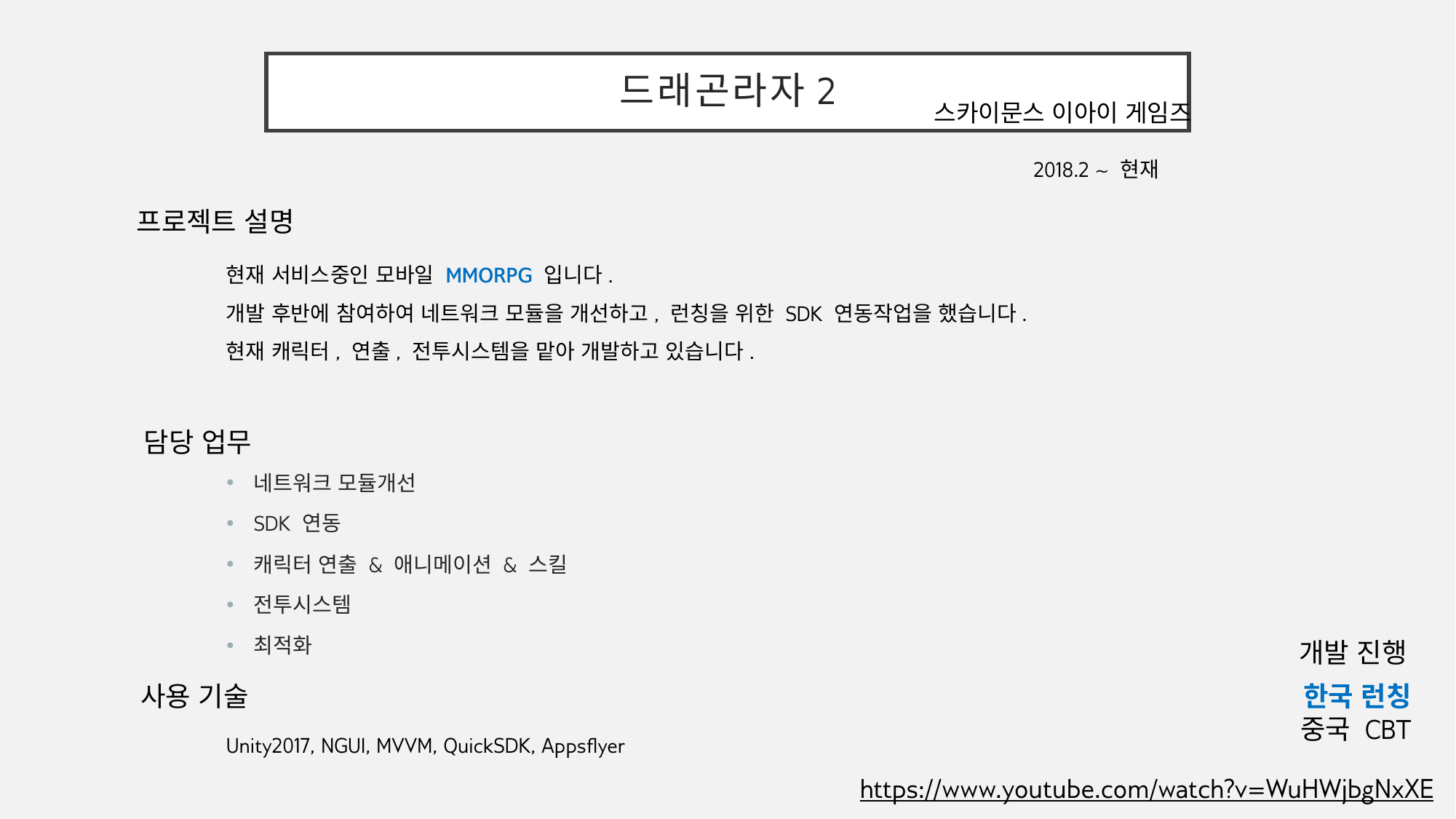

# 드래곤라자2
스카이문스 이아이 게임즈
2018.2 ~ 현재
프로젝트 설명
현재 서비스중인 모바일 MMORPG 입니다.
개발 후반에 참여하여 네트워크 모듈을 개선하고, 런칭을 위한 SDK 연동작업을 했습니다.
현재 캐릭터, 연출, 전투시스템을 맡아 개발하고 있습니다.

담당 업무
네트워크 모듈개선
SDK 연동
캐릭터 연출 & 애니메이션 & 스킬
전투시스템
최적화
개발 진행
사용 기술
한국 런칭
중국 CBT
Unity2017, NGUI, MVVM, QuickSDK, Appsflyer
https://www.youtube.com/watch?v=WuHWjbgNxXE